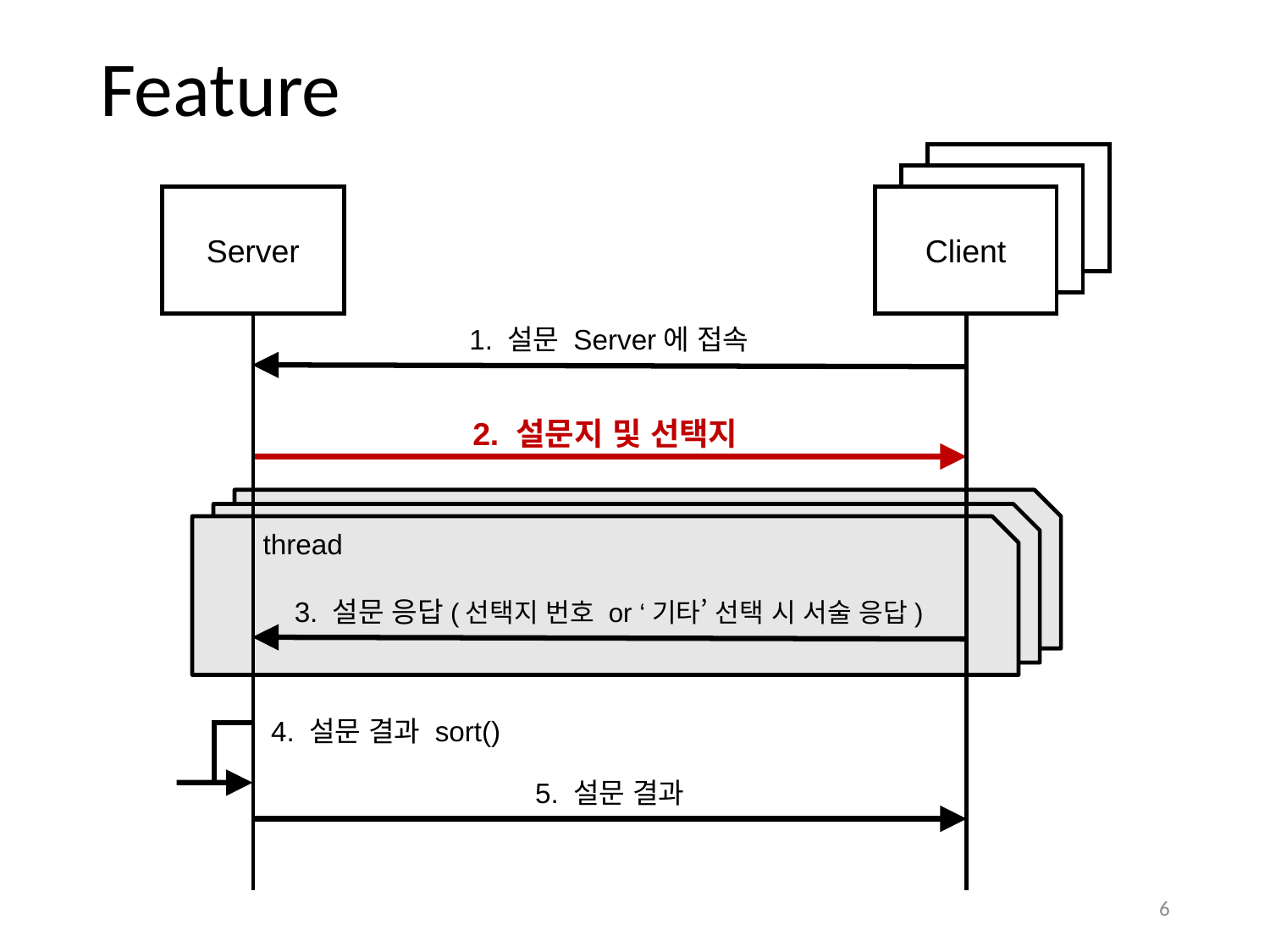

# Feature
Client
Client
Server
Client
1. 설문 Server에 접속
2. 설문지 및 선택지

thread
3. 설문 응답(선택지 번호 or ‘기타’ 선택 시 서술 응답)
4. 설문 결과 sort()
5. 설문 결과
6